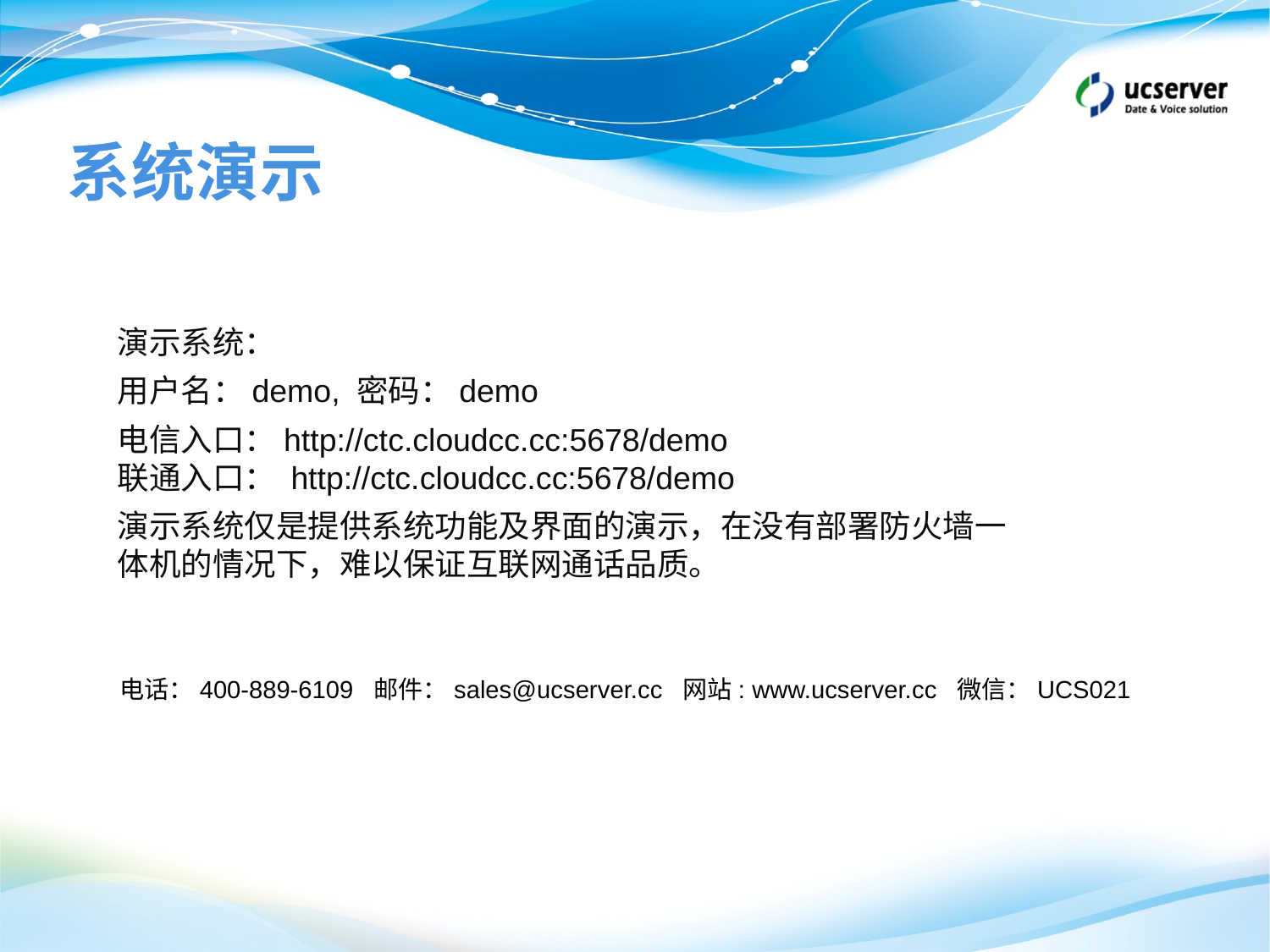

# 系统演示
演示系统：
用户名：demo, 密码：demo
电信入口：http://ctc.cloudcc.cc:5678/demo
联通入口： http://ctc.cloudcc.cc:5678/demo
演示系统仅是提供系统功能及界面的演示，在没有部署防火墙一体机的情况下，难以保证互联网通话品质。
电话：400-889-6109  邮件：sales@ucserver.cc  网站: www.ucserver.cc  微信：UCS021